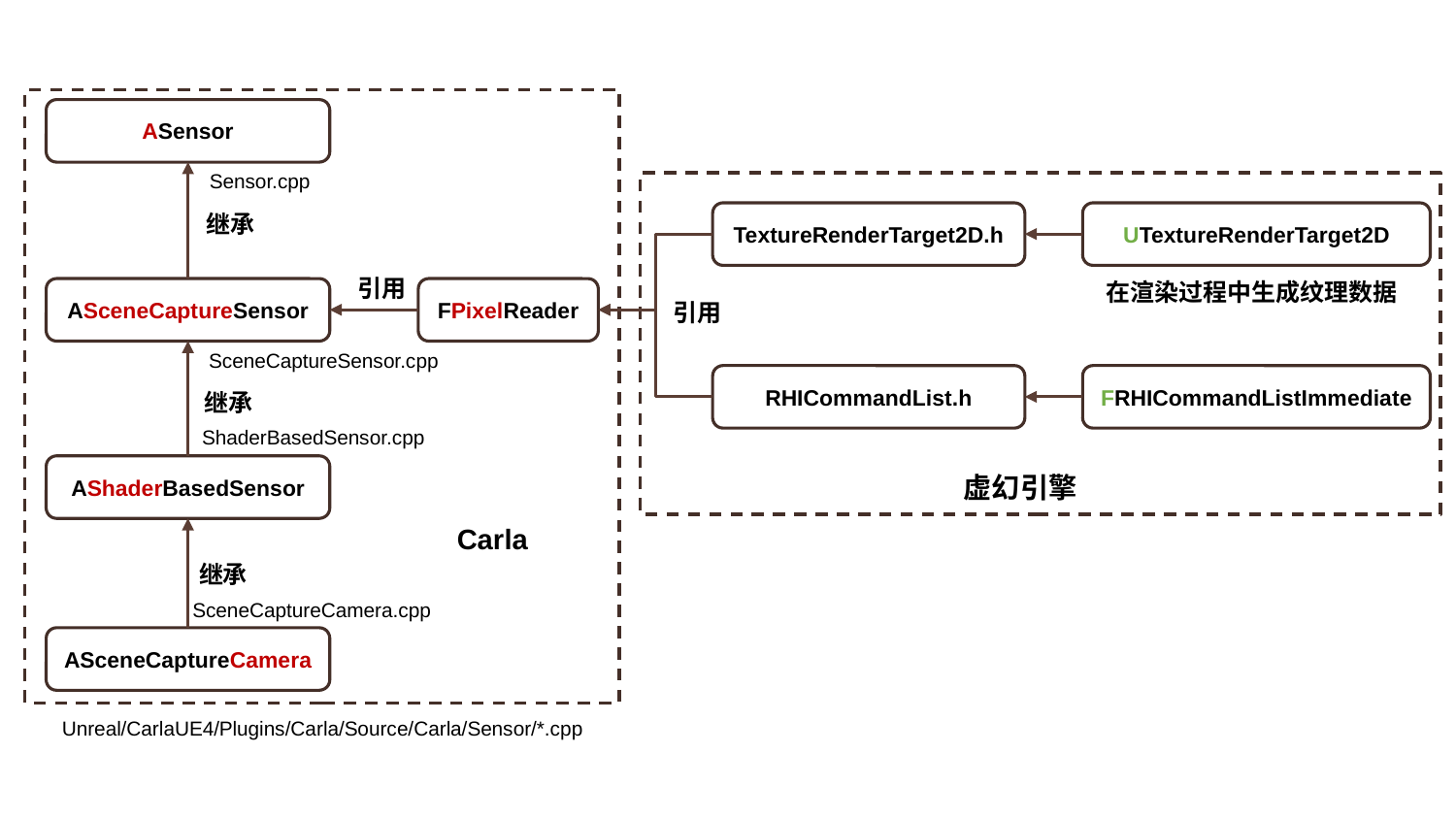

ASensor
Sensor.cpp

继承
TextureRenderTarget2D.h
UTextureRenderTarget2D
引用
在渲染过程中生成纹理数据
FPixelReader
ASceneCaptureSensor
引用
SceneCaptureSensor.cpp
FRHICommandListImmediate
RHICommandList.h
继承
ShaderBasedSensor.cpp
AShaderBasedSensor
虚幻引擎
Carla
继承
SceneCaptureCamera.cpp
ASceneCaptureCamera
Unreal/CarlaUE4/Plugins/Carla/Source/Carla/Sensor/*.cpp